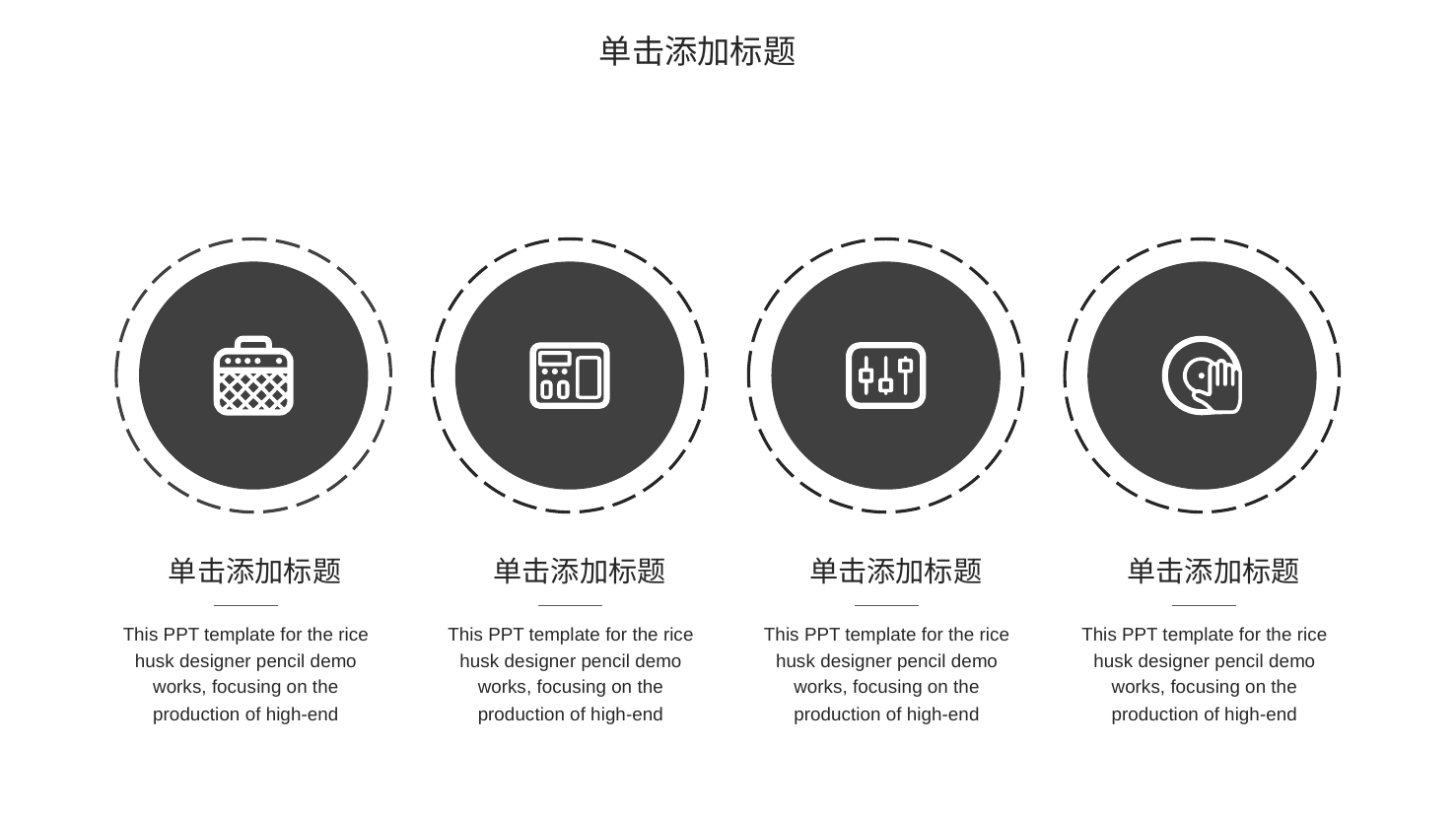

单击添加标题

单击添加标题
单击添加标题

单击添加标题
单击添加标题
This PPT template for the rice husk designer pencil demo works, focusing on the production of high-end
This PPT template for the rice husk designer pencil demo works, focusing on the production of high-end
This PPT template for the rice husk designer pencil demo works, focusing on the production of high-end
This PPT template for the rice husk designer pencil demo works, focusing on the production of high-end